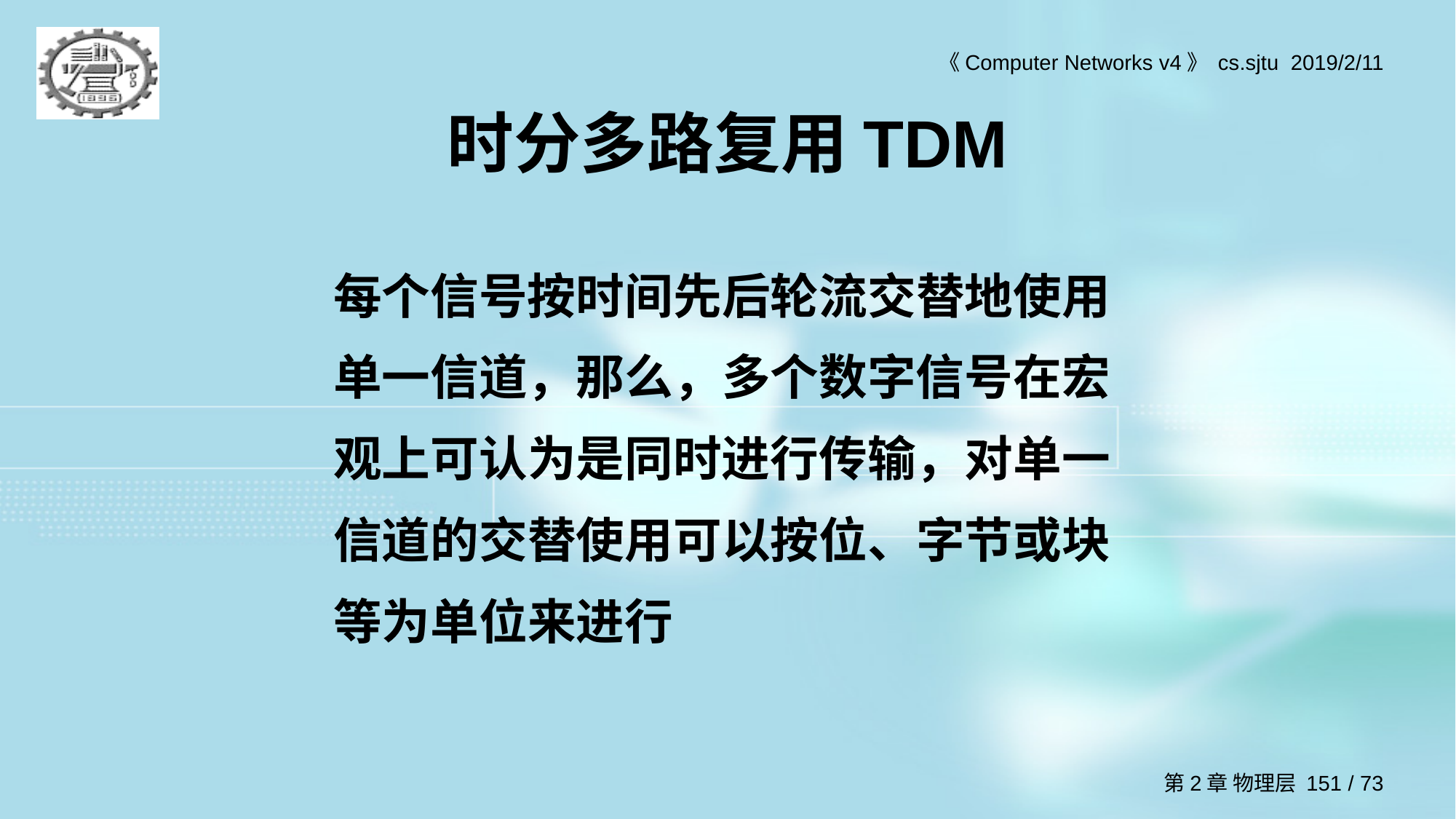

# 时分多路复用TDM
每个信号按时间先后轮流交替地使用单一信道，那么，多个数字信号在宏观上可认为是同时进行传输，对单一信道的交替使用可以按位、字节或块等为单位来进行